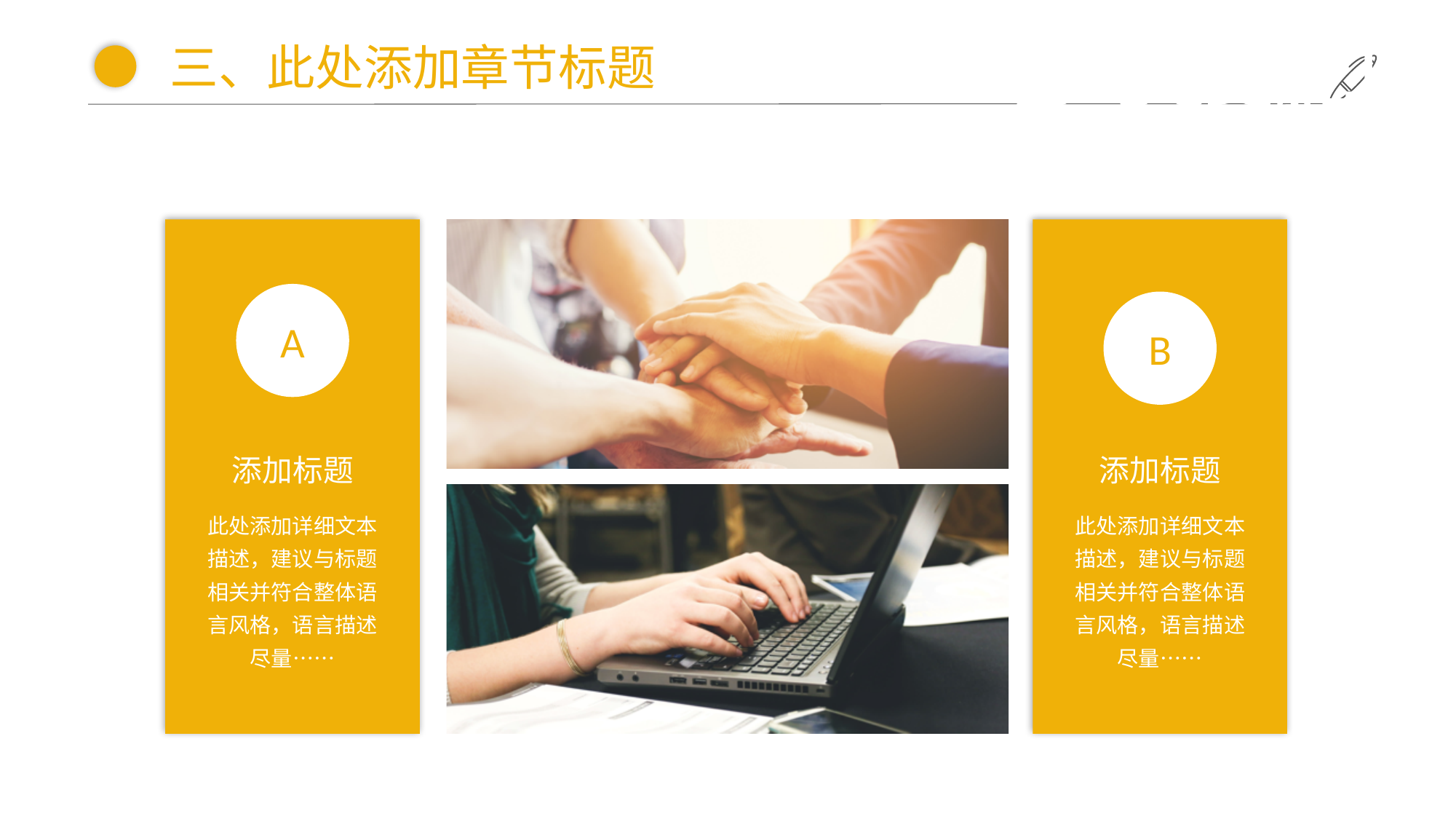

三、此处添加章节标题

A
B
添加标题
此处添加详细文本描述，建议与标题相关并符合整体语言风格，语言描述尽量……
添加标题
此处添加详细文本描述，建议与标题相关并符合整体语言风格，语言描述尽量……